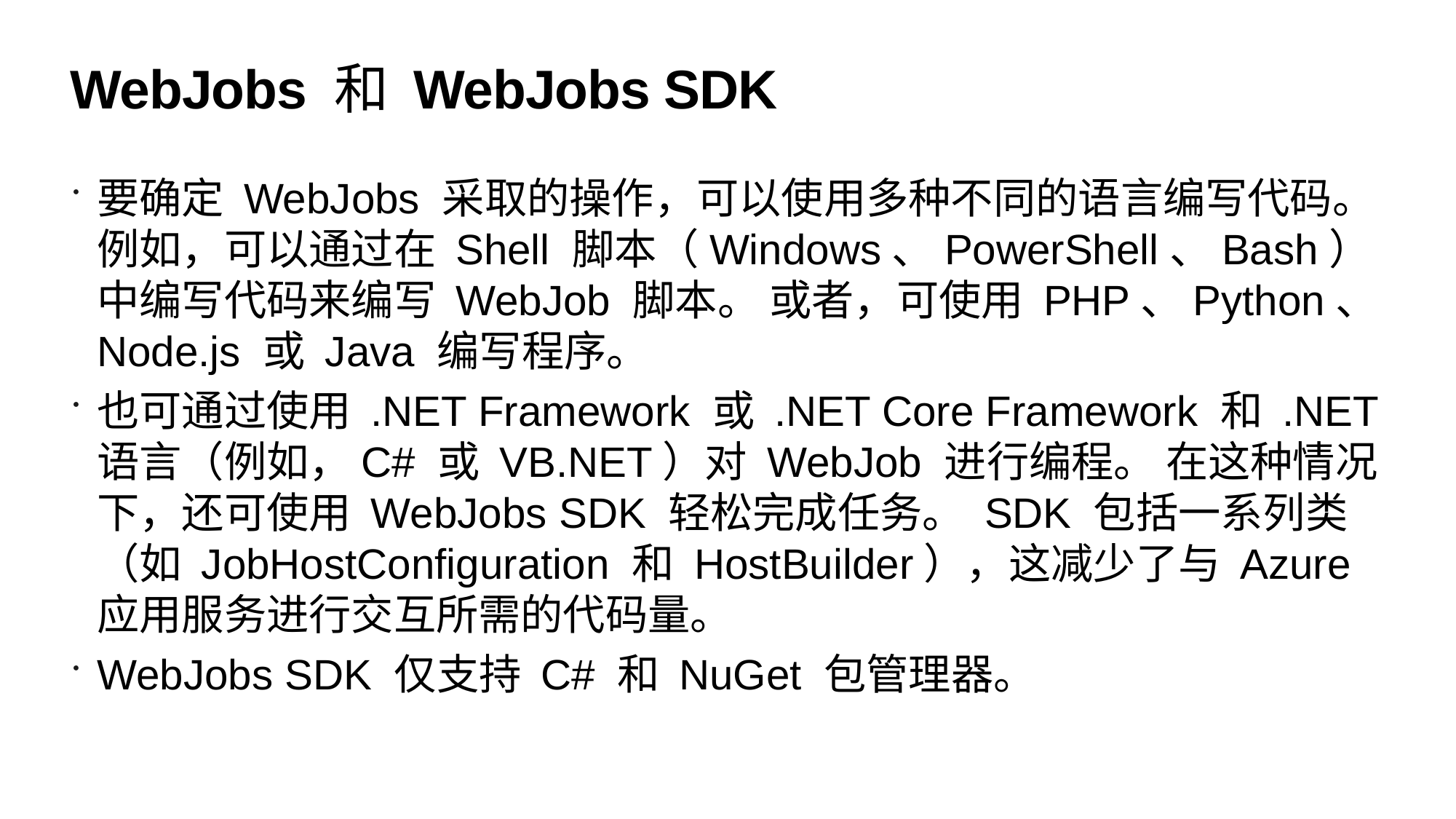

# WebJobs 和 WebJobs SDK
要确定 WebJobs 采取的操作，可以使用多种不同的语言编写代码。 例如，可以通过在 Shell 脚本（Windows、PowerShell、Bash）中编写代码来编写 WebJob 脚本。 或者，可使用 PHP、Python、Node.js 或 Java 编写程序。
也可通过使用 .NET Framework 或 .NET Core Framework 和 .NET 语言（例如，C# 或 VB.NET）对 WebJob 进行编程。 在这种情况下，还可使用 WebJobs SDK 轻松完成任务。 SDK 包括一系列类（如 JobHostConfiguration 和 HostBuilder），这减少了与 Azure 应用服务进行交互所需的代码量。
WebJobs SDK 仅支持 C# 和 NuGet 包管理器。